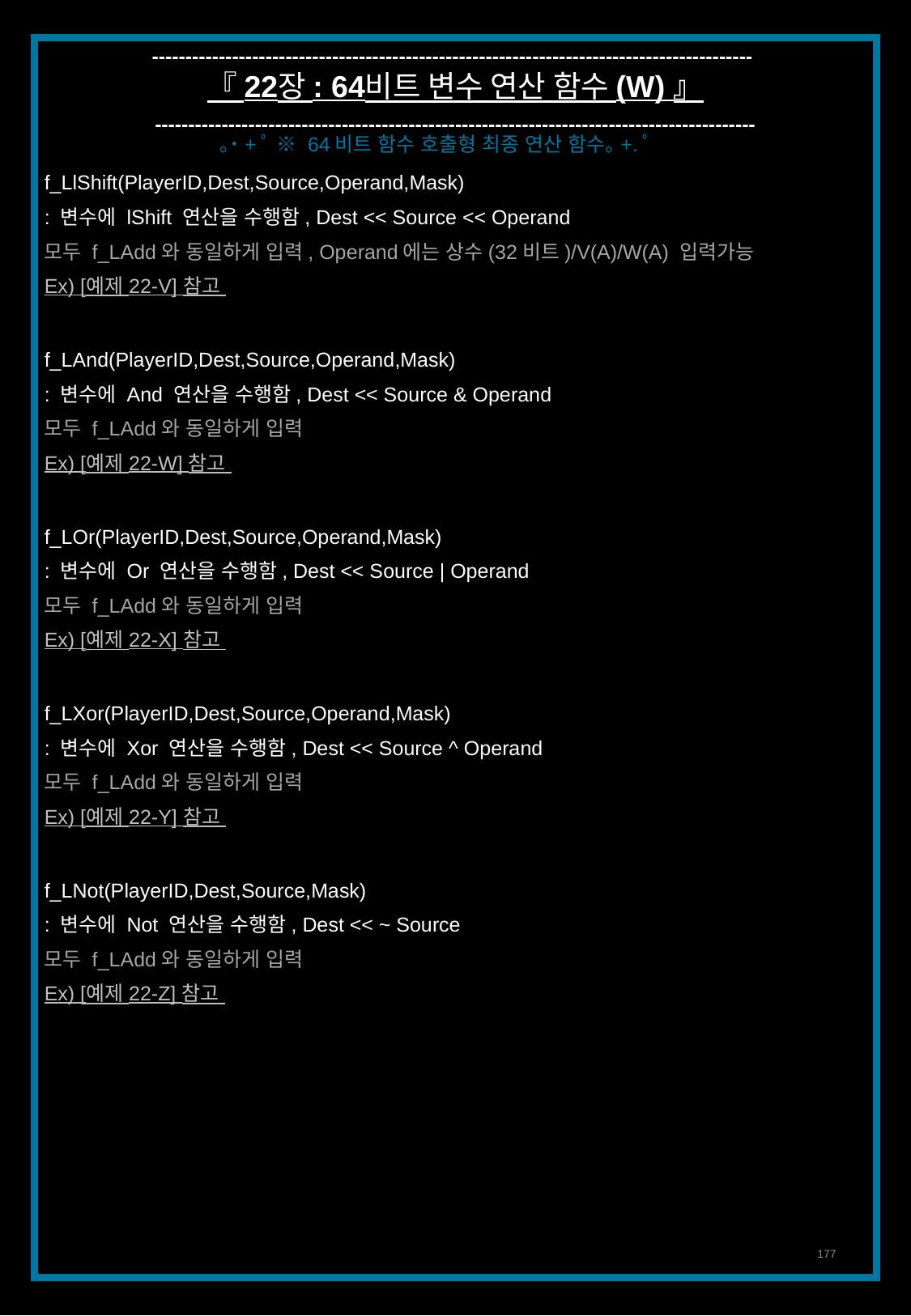

------------------------------------------------------------------------------------------
『 22장 : 64비트 변수 연산 함수 (W) 』
------------------------------------------------------------------------------------------

｡˙+ﾟ ※ 64비트 함수 호출형 최종 연산 함수｡+.ﾟ
f_LlShift(PlayerID,Dest,Source,Operand,Mask)
: 변수에 lShift 연산을 수행함, Dest << Source << Operand
모두 f_LAdd와 동일하게 입력, Operand에는 상수(32비트)/V(A)/W(A) 입력가능
Ex) [예제 22-V] 참고

f_LAnd(PlayerID,Dest,Source,Operand,Mask)
: 변수에 And 연산을 수행함, Dest << Source & Operand
모두 f_LAdd와 동일하게 입력
Ex) [예제 22-W] 참고

f_LOr(PlayerID,Dest,Source,Operand,Mask)
: 변수에 Or 연산을 수행함, Dest << Source | Operand
모두 f_LAdd와 동일하게 입력
Ex) [예제 22-X] 참고

f_LXor(PlayerID,Dest,Source,Operand,Mask)
: 변수에 Xor 연산을 수행함, Dest << Source ^ Operand
모두 f_LAdd와 동일하게 입력
Ex) [예제 22-Y] 참고

f_LNot(PlayerID,Dest,Source,Mask)
: 변수에 Not 연산을 수행함, Dest << ~ Source
모두 f_LAdd와 동일하게 입력
Ex) [예제 22-Z] 참고
177